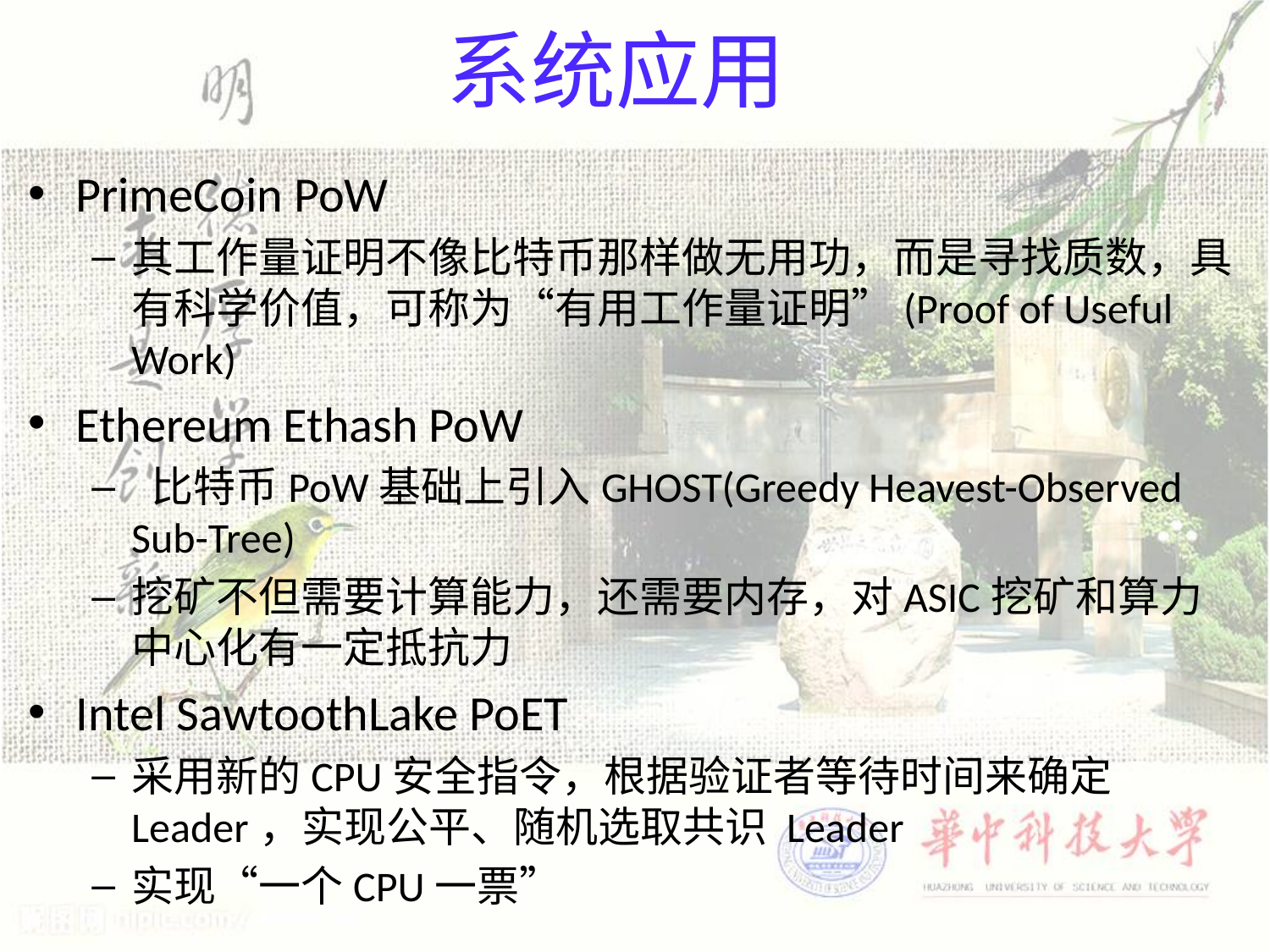

系统应用
PrimeCoin PoW
其工作量证明不像比特币那样做无用功，而是寻找质数，具有科学价值，可称为“有用工作量证明”(Proof of Useful Work)
Ethereum Ethash PoW
 比特币PoW基础上引入GHOST(Greedy Heavest-Observed Sub-Tree)
挖矿不但需要计算能力，还需要内存，对ASIC挖矿和算力中心化有一定抵抗力
Intel SawtoothLake PoET
采用新的CPU安全指令，根据验证者等待时间来确定Leader，实现公平、随机选取共识 Leader
实现“一个CPU一票”